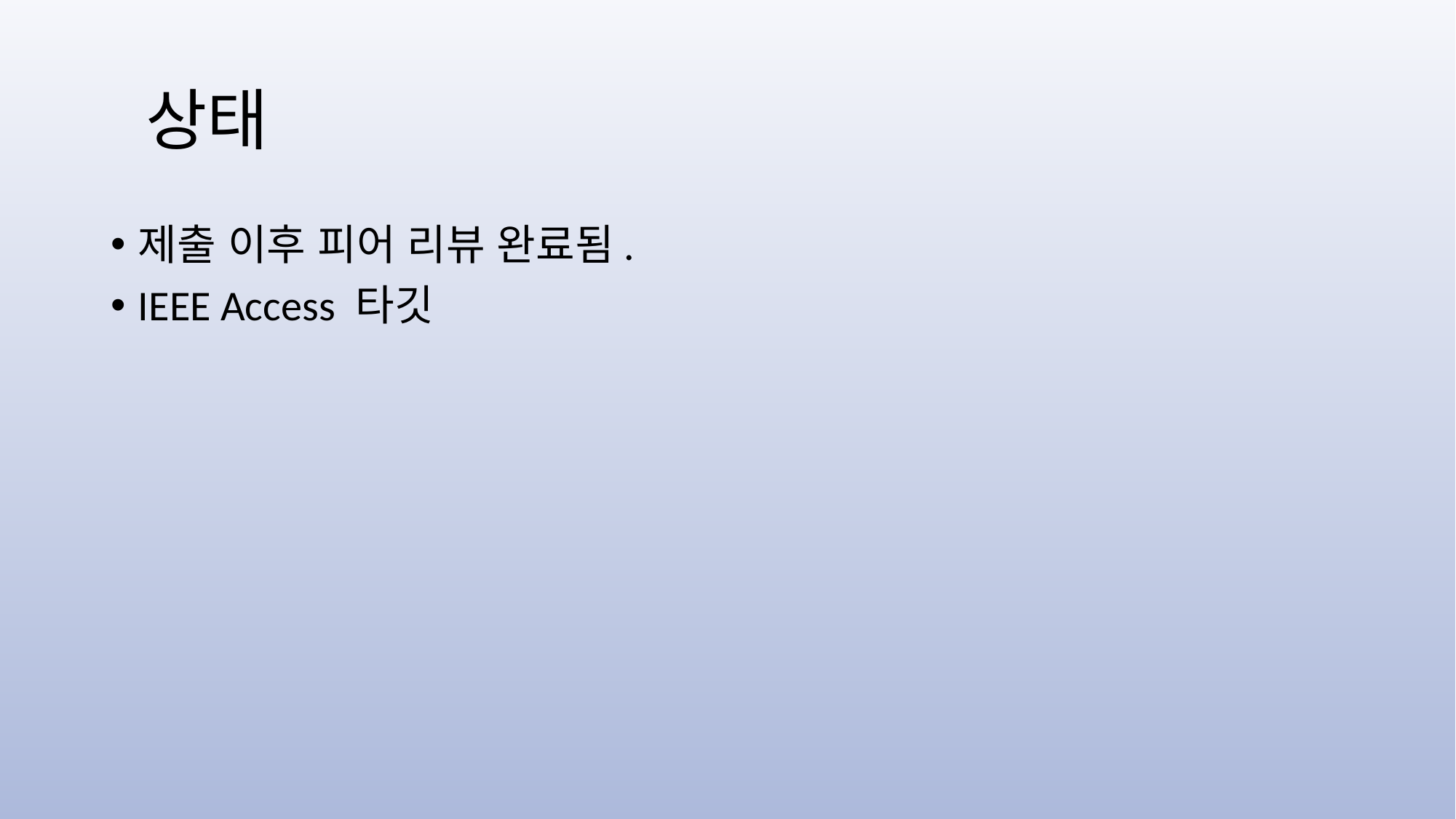

# 상태
제출 이후 피어 리뷰 완료됨.
IEEE Access 타깃